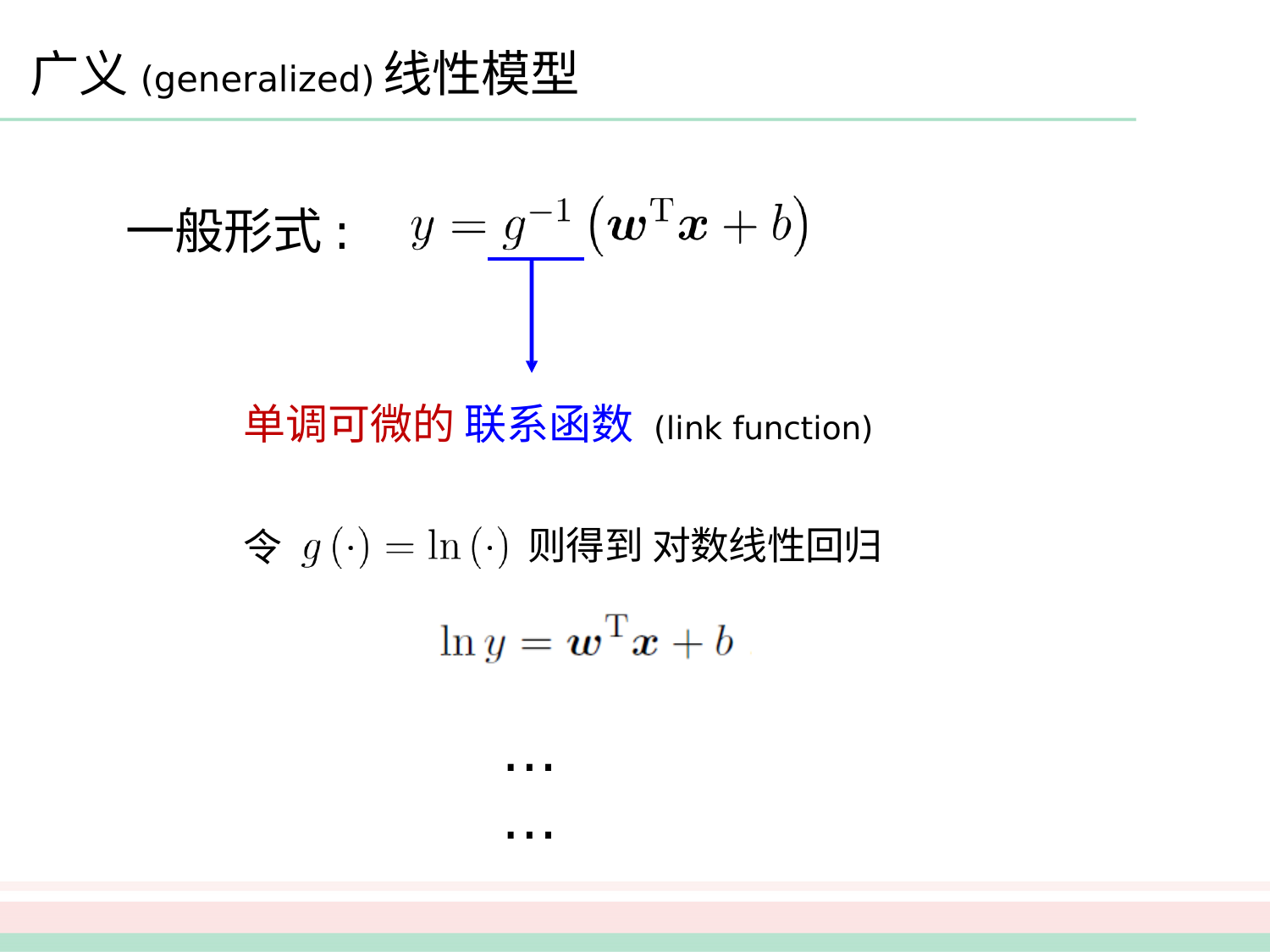

# 广义(generalized)线性模型

一般形式:

单调可微的 联系函数 (link function)
则得到 对数线性回归
令

… …